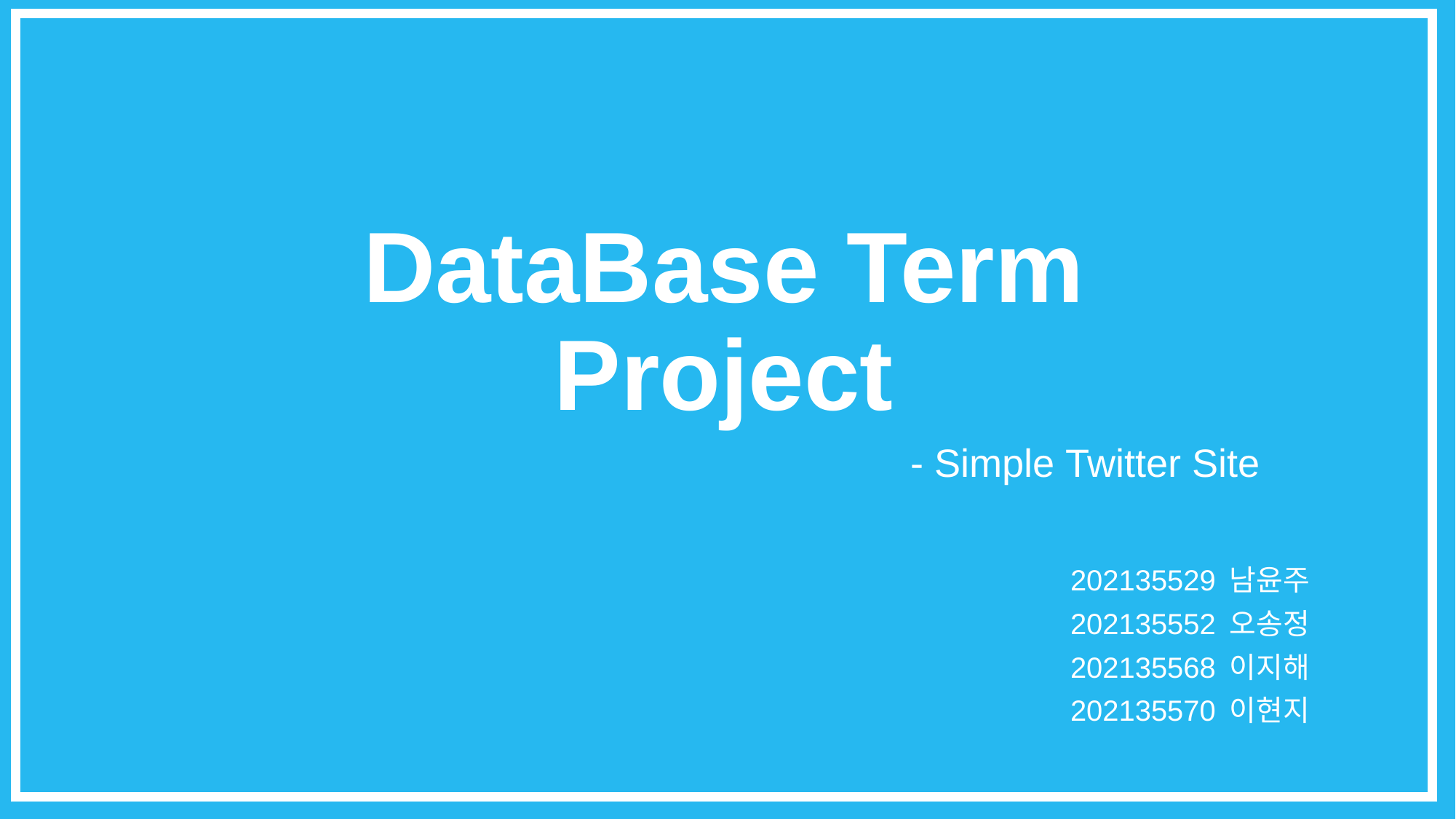

# DataBase Term Project
- Simple Twitter Site
202135529 남윤주
202135552 오송정
202135568 이지해
202135570 이현지